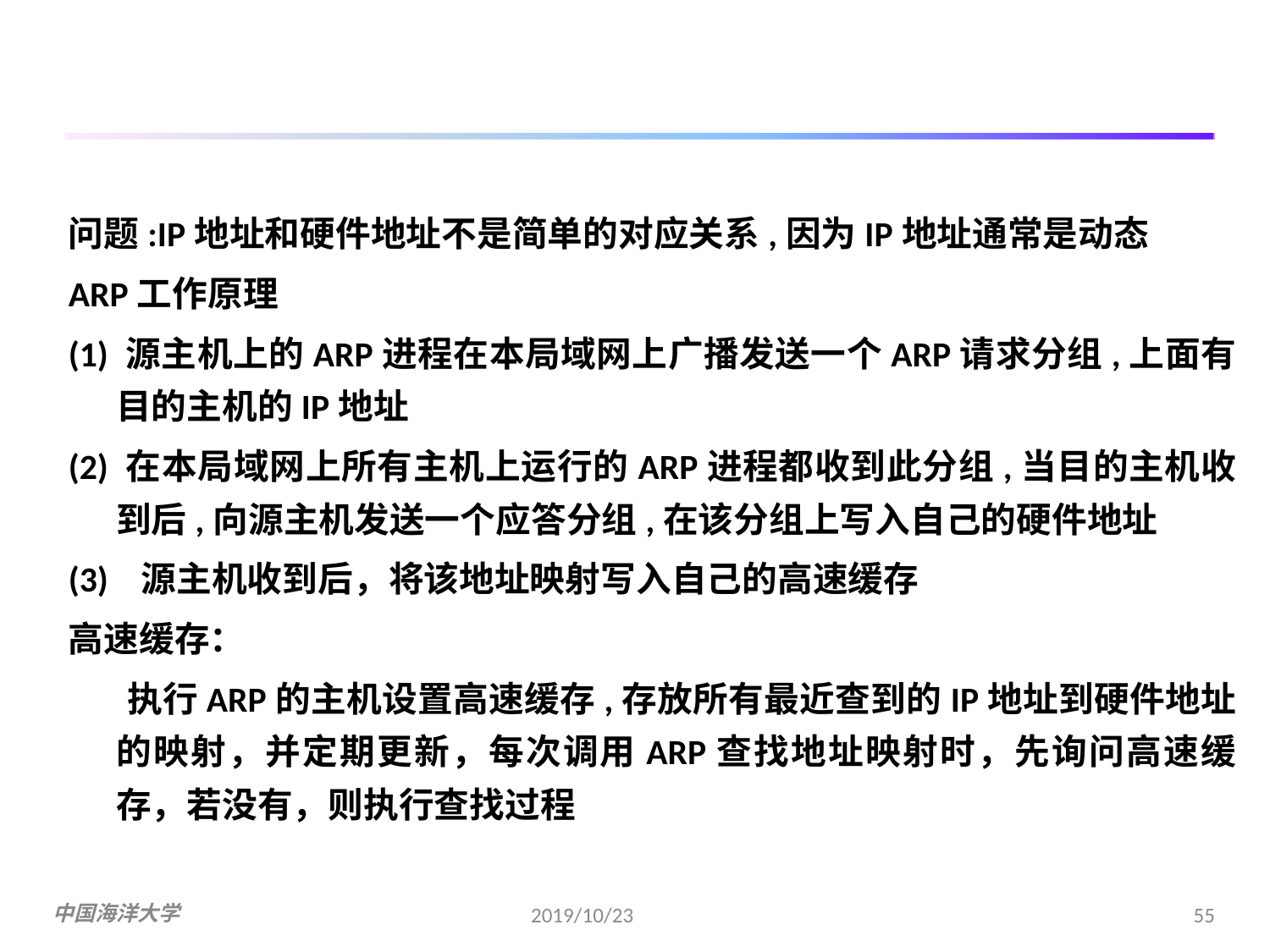

问题:IP地址和硬件地址不是简单的对应关系,因为IP地址通常是动态
ARP工作原理
(1) 源主机上的ARP进程在本局域网上广播发送一个ARP请求分组,上面有目的主机的IP地址
(2) 在本局域网上所有主机上运行的ARP进程都收到此分组,当目的主机收到后,向源主机发送一个应答分组,在该分组上写入自己的硬件地址
(3)   源主机收到后，将该地址映射写入自己的高速缓存
高速缓存：
      执行ARP的主机设置高速缓存,存放所有最近查到的IP地址到硬件地址的映射，并定期更新，每次调用ARP查找地址映射时，先询问高速缓存，若没有，则执行查找过程